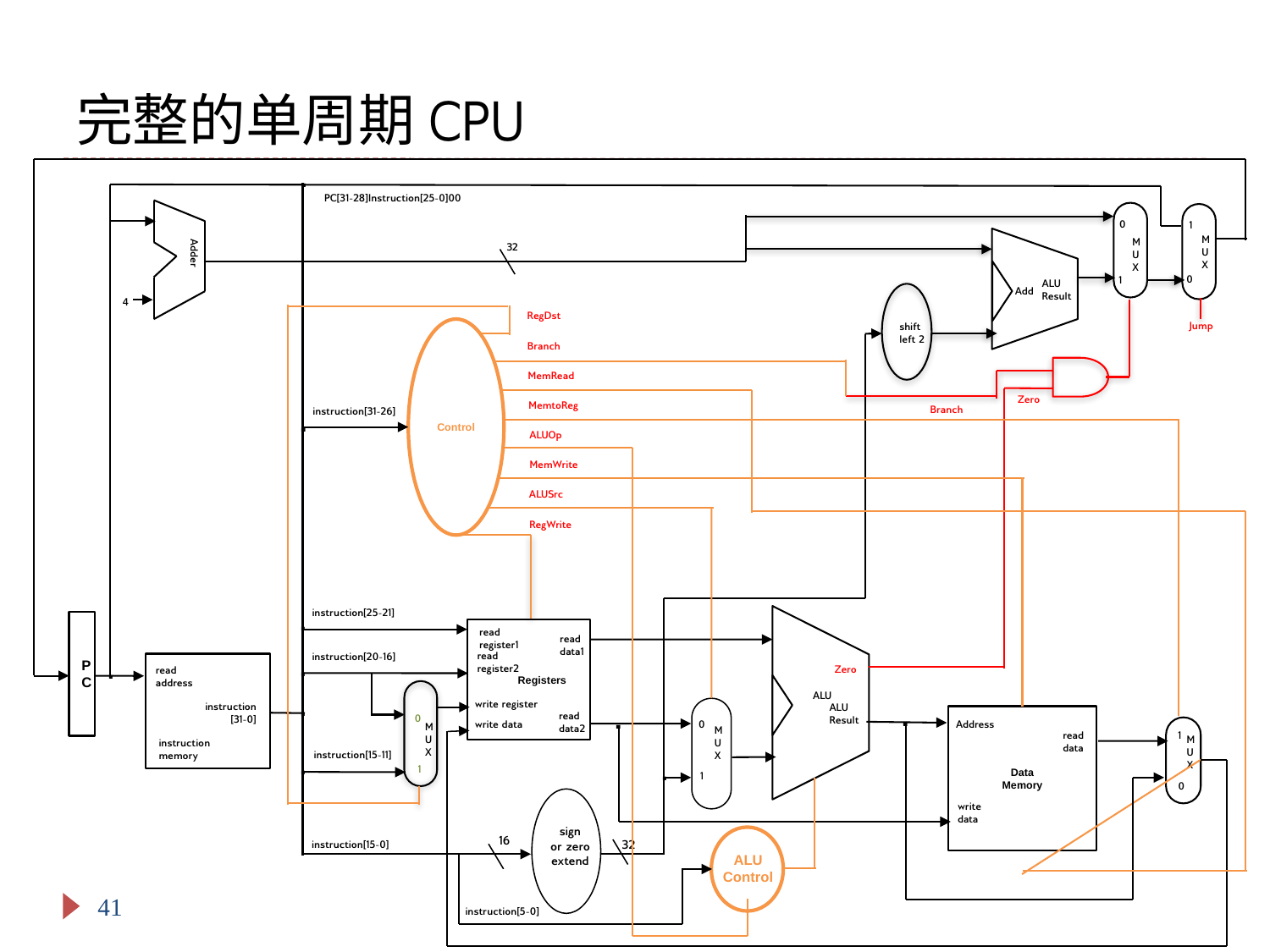

# 完整的单周期CPU
.
PC[31-28]Instruction[25-0]00

Adder
0
1
M
U
X
M
U
X
32

0
1
ALU
Result
Add

4
RegDst
Jump
shift
left 2
Control
Branch

MemRead
Zero
.
MemtoReg
Branch
instruction[31-26]
ALUOp
MemWrite
ALUSrc
RegWrite
.
instruction[25-21]
PC
read
register1
         Registers
read
data1
.
.

read
register2
instruction[20-16]

Zero
read
address
.

ALU
.
.
write register
instruction
[31-0]
ALU
Result

read
data2
0
Data
Memory
write data
0
Address
M
U
X

M
U
X

read
data
1

M
U
X
instruction
memory
.
.

instruction[15-11]
1

1
0

write
data
sign
or zero
extend
16

32
instruction[15-0]
ALU
Control
41
instruction[5-0]